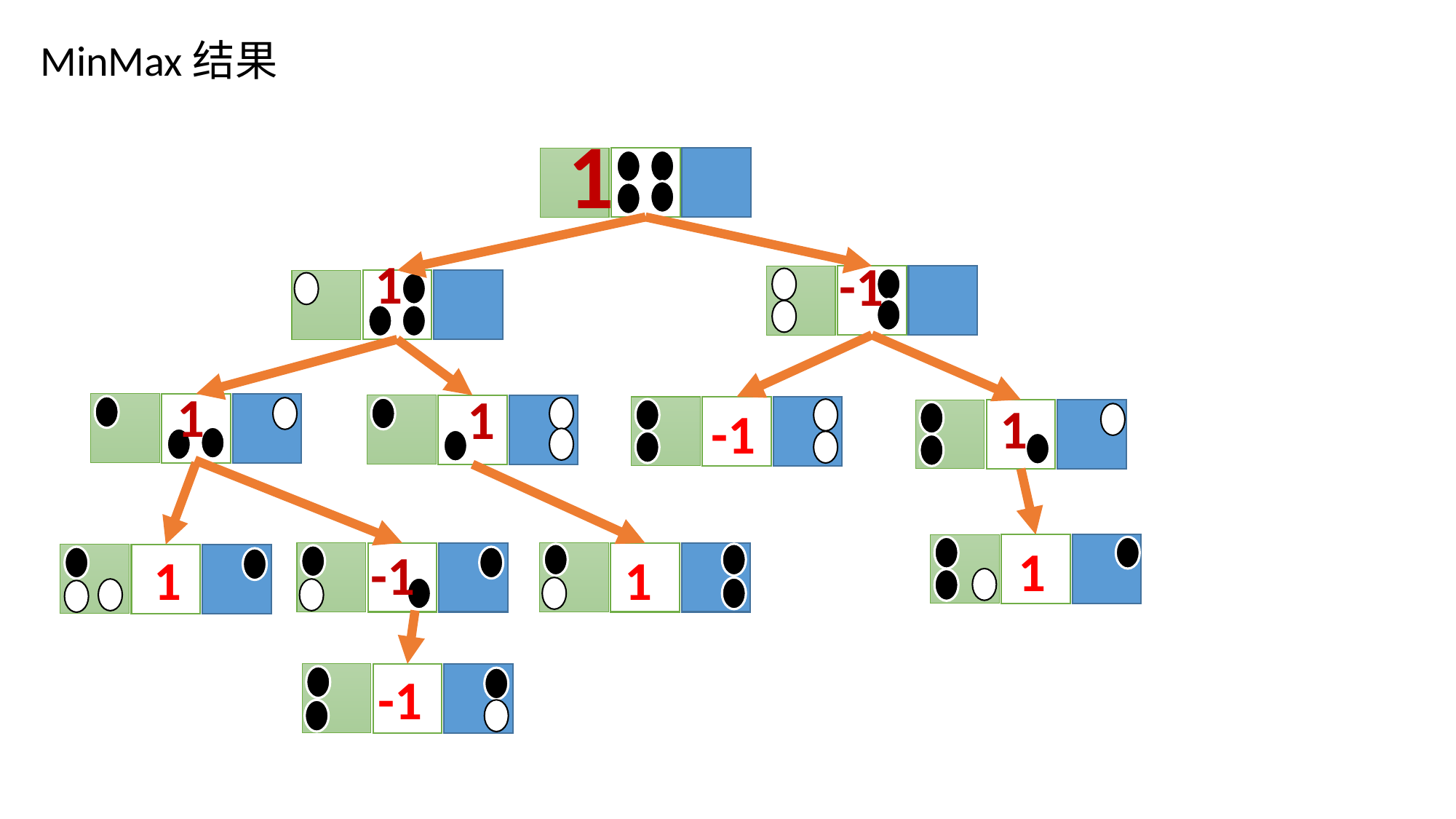

# MinMax结果
1

-1
1
1
1
-1
1
-1
1
1
1
-1